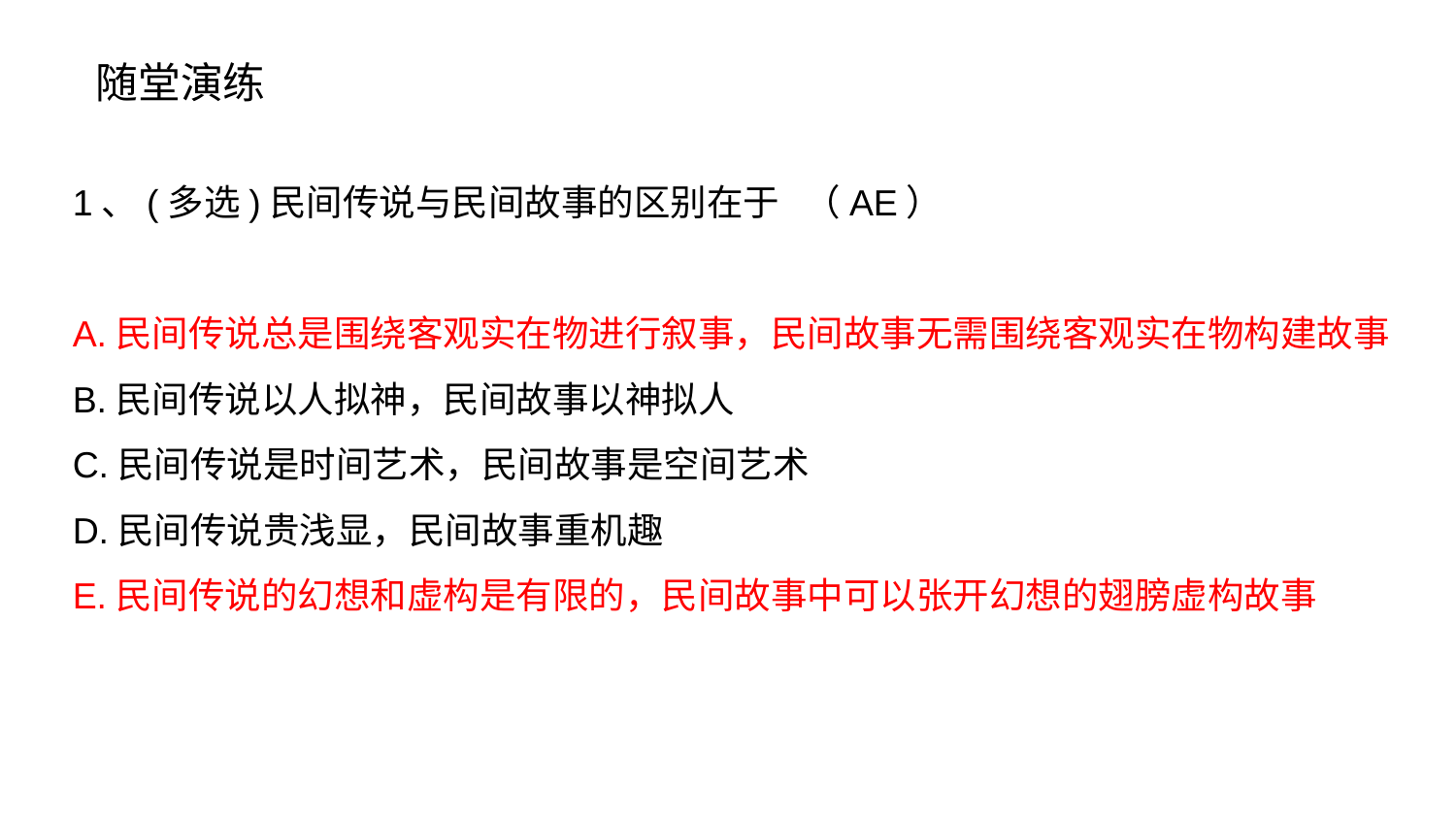

随堂演练
1、(多选)民间传说与民间故事的区别在于   （AE）

A.民间传说总是围绕客观实在物进行叙事，民间故事无需围绕客观实在物构建故事
B.民间传说以人拟神，民间故事以神拟人
C.民间传说是时间艺术，民间故事是空间艺术
D.民间传说贵浅显，民间故事重机趣
E.民间传说的幻想和虚构是有限的，民间故事中可以张开幻想的翅膀虚构故事